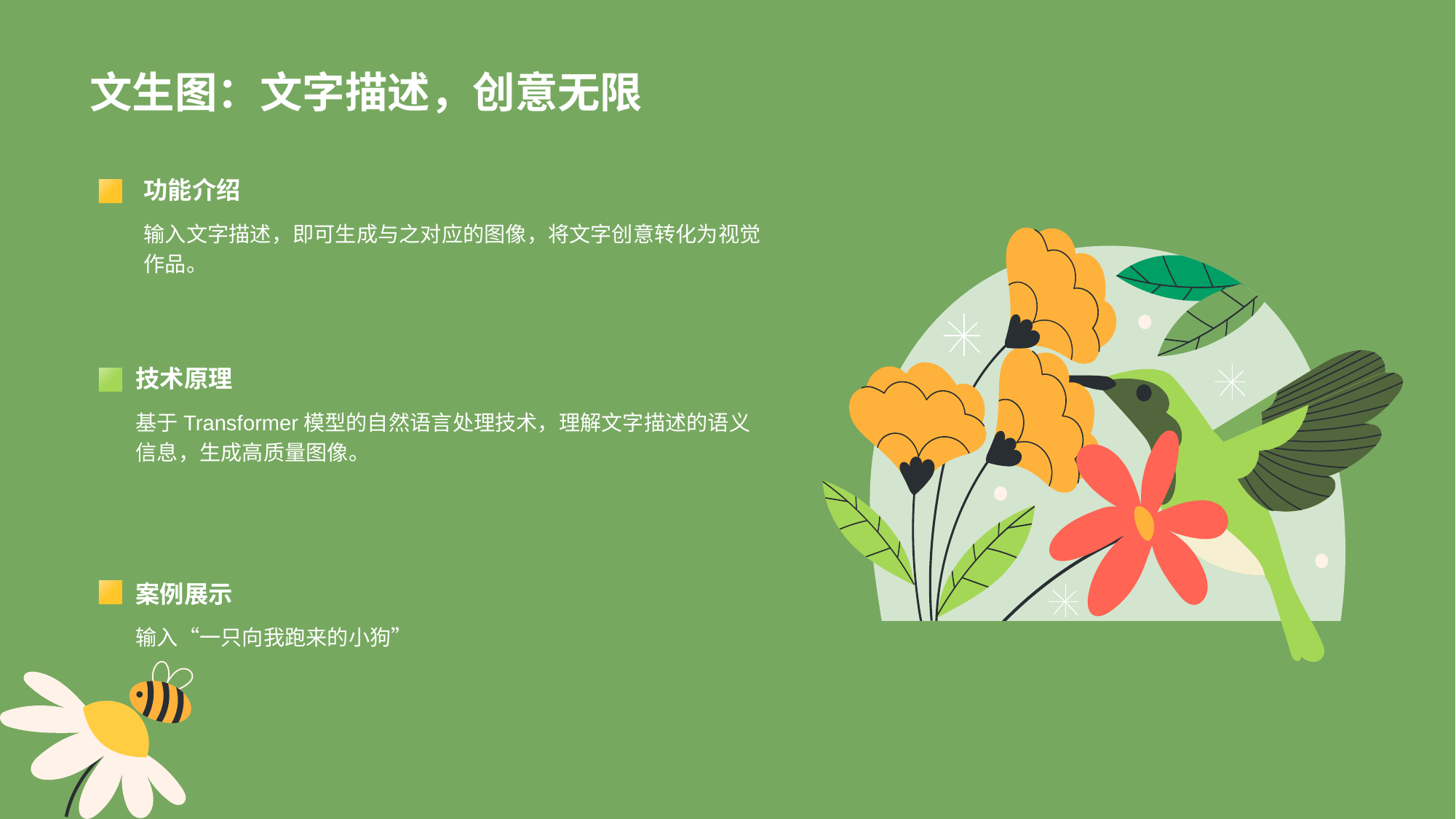

# 文生图：文字描述，创意无限
功能介绍

输入文字描述，即可生成与之对应的图像，将文字创意转化为视觉作品。

技术原理

基于Transformer模型的自然语言处理技术，理解文字描述的语义信息，生成高质量图像。
案例展示

输入“一只向我跑来的小狗”